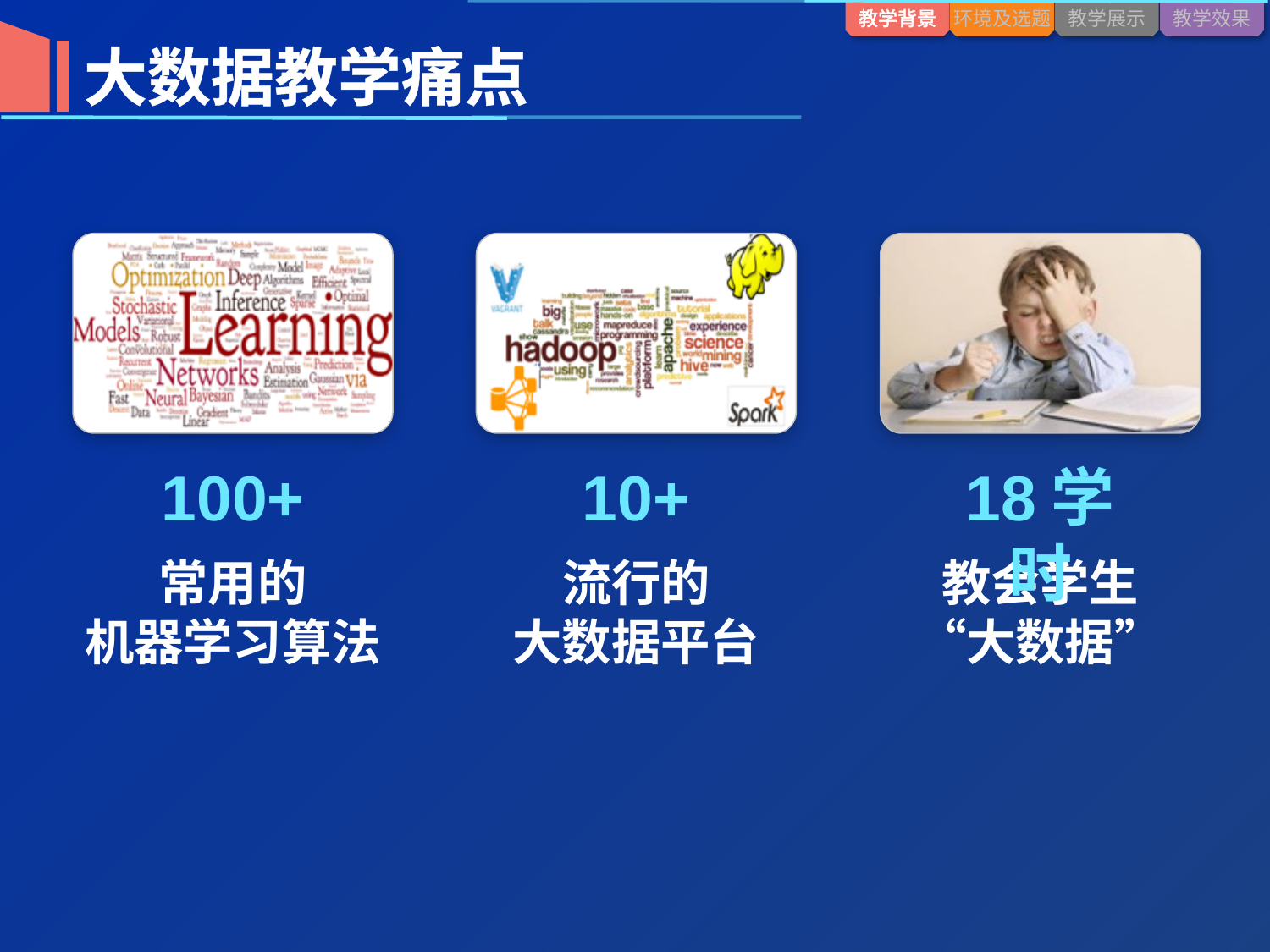

大数据教学痛点

100+
10+
18学时
常用的
机器学习算法
流行的
大数据平台
教会学生“大数据”